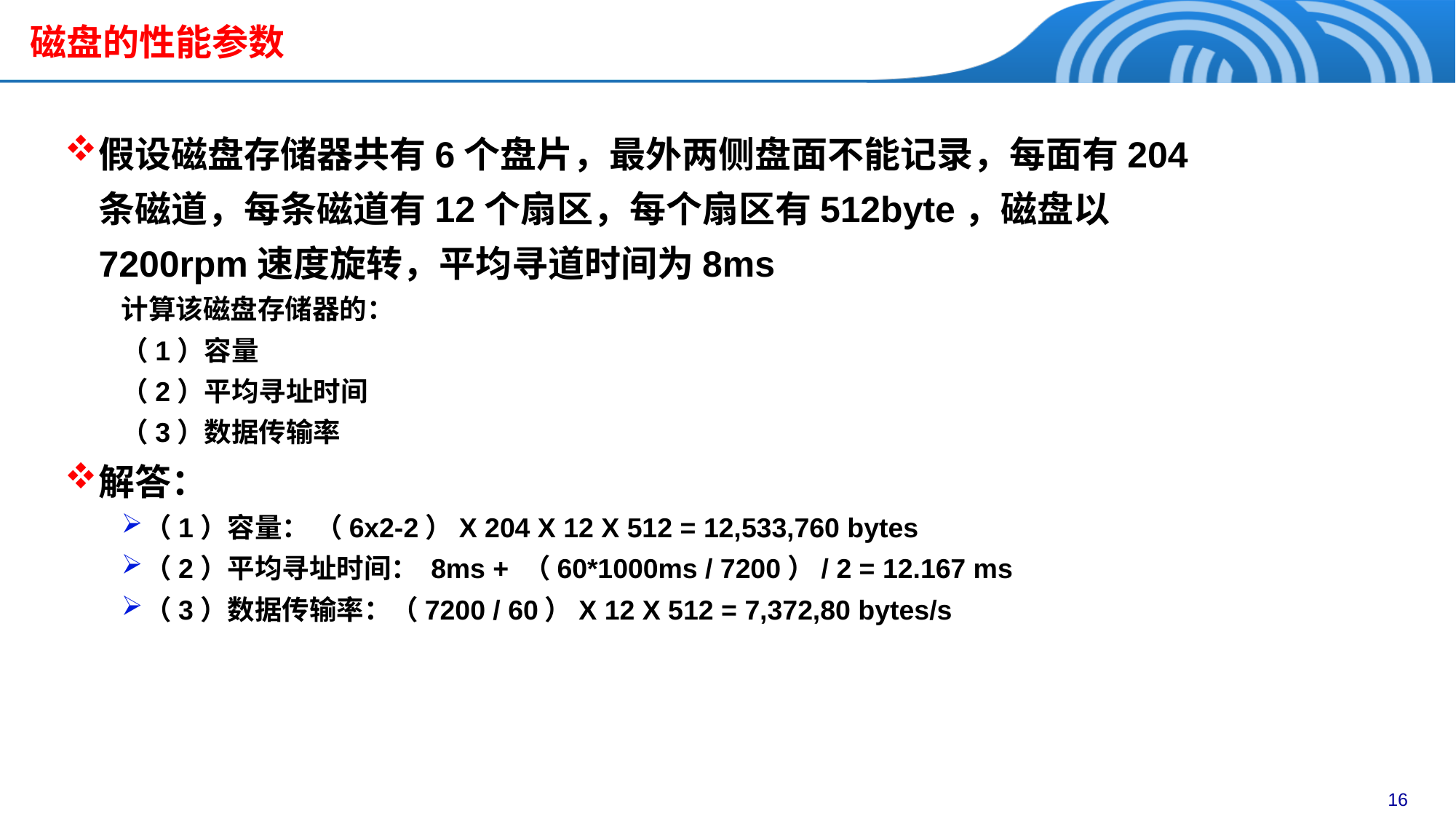

# 磁盘的性能参数
假设磁盘存储器共有6个盘片，最外两侧盘面不能记录，每面有204条磁道，每条磁道有12个扇区，每个扇区有512byte，磁盘以7200rpm速度旋转，平均寻道时间为8ms
计算该磁盘存储器的：
（1）容量
（2）平均寻址时间
（3）数据传输率
解答：
（1）容量： （6x2-2）X 204 X 12 X 512 = 12,533,760 bytes
（2）平均寻址时间： 8ms + （60*1000ms / 7200）/ 2 = 12.167 ms
（3）数据传输率：（7200 / 60）X 12 X 512 = 7,372,80 bytes/s